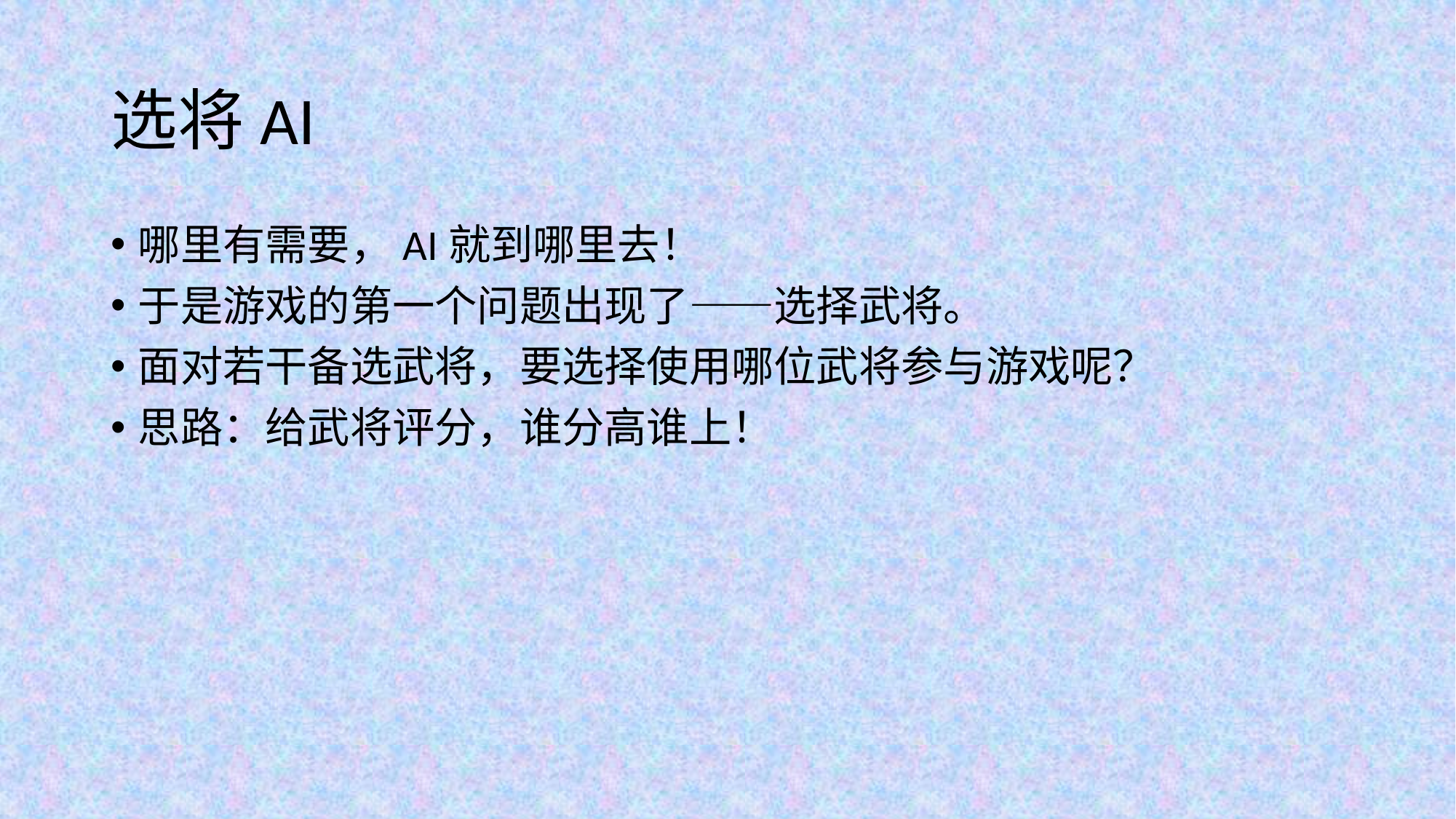

# 选将AI
哪里有需要，AI就到哪里去！
于是游戏的第一个问题出现了——选择武将。
面对若干备选武将，要选择使用哪位武将参与游戏呢？
思路：给武将评分，谁分高谁上！